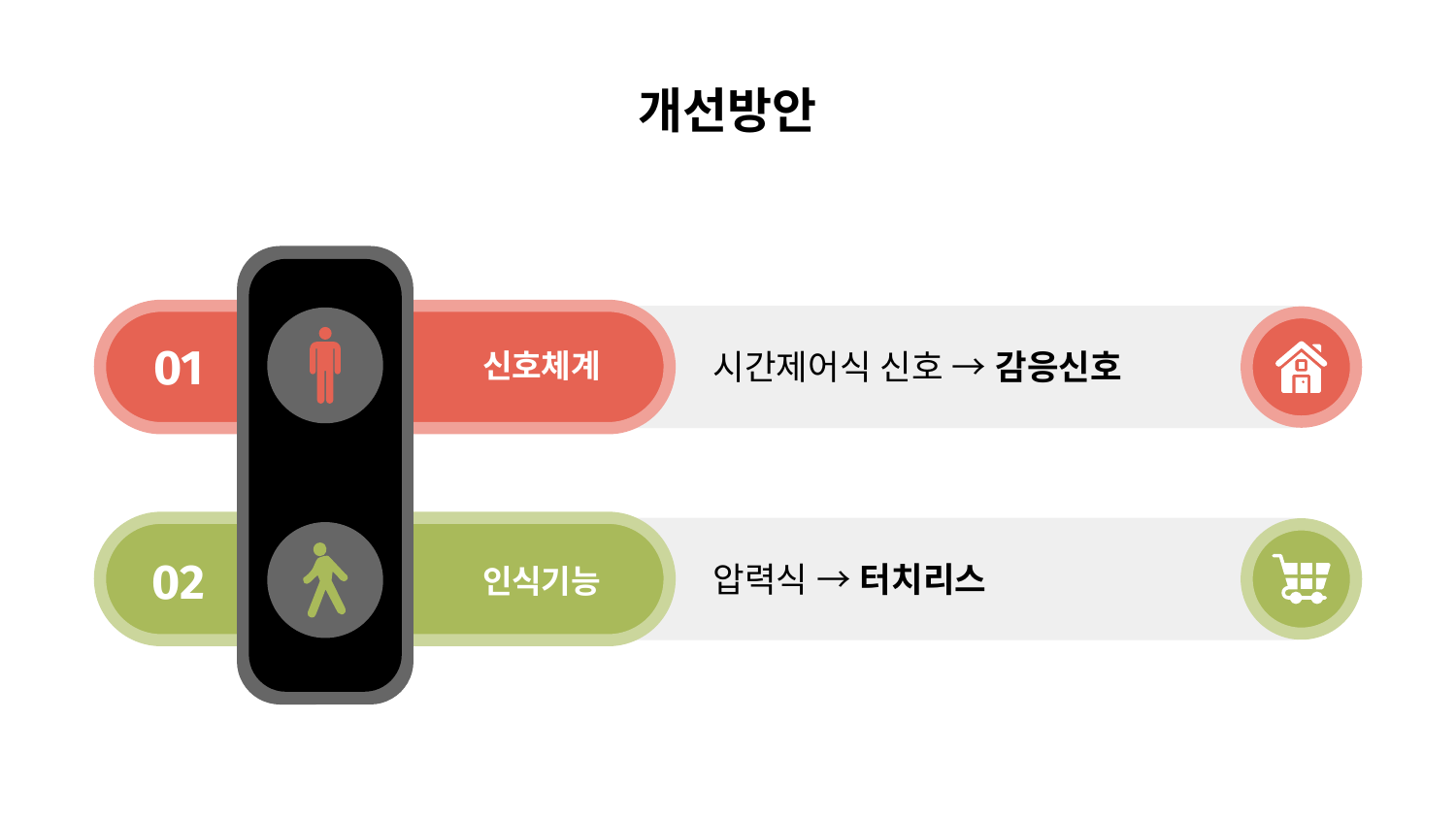

# 개선방안

신호체계
01

시간제어식 신호 → 감응신호

인식기능
02

압력식 → 터치리스